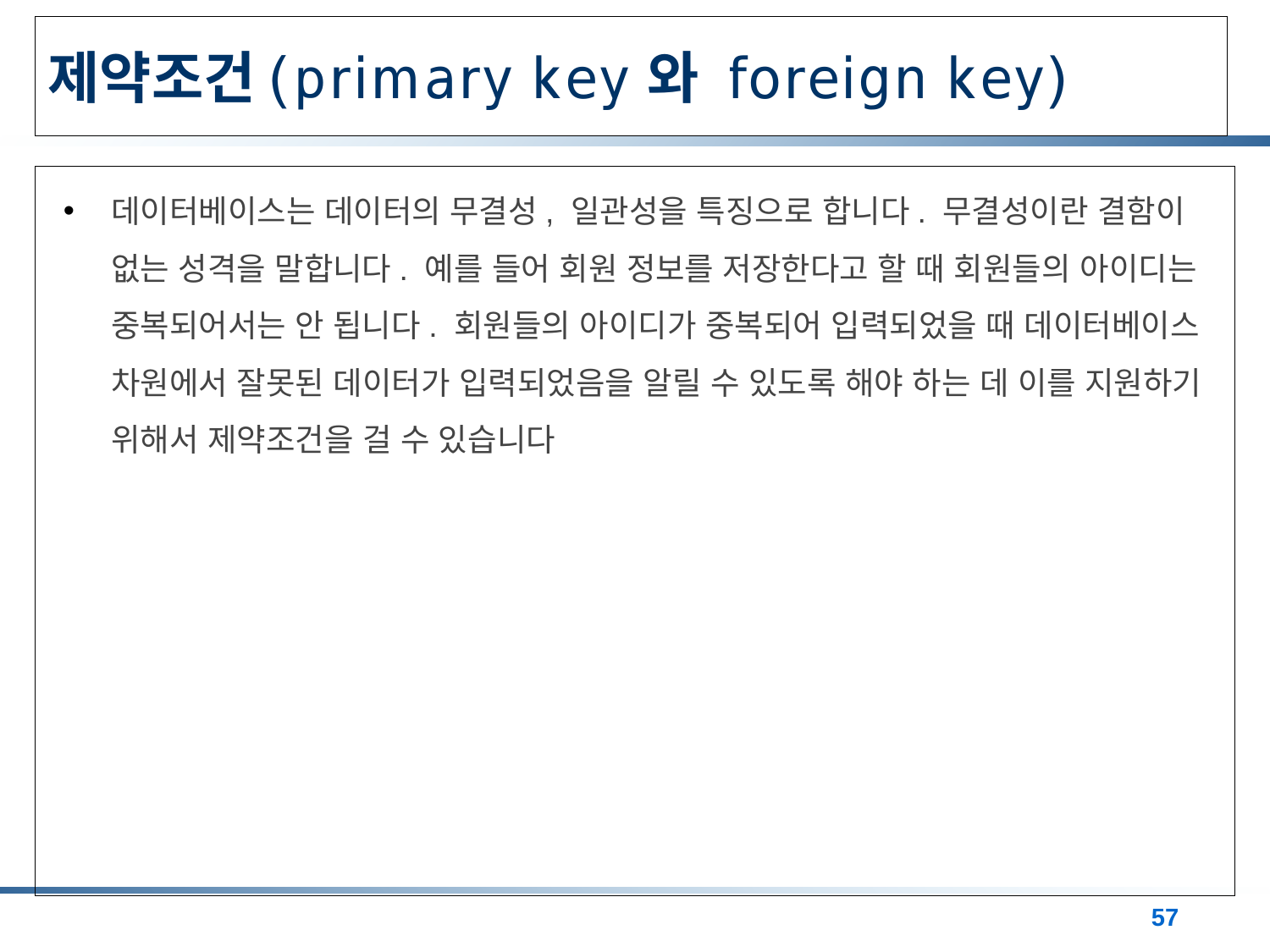

# 제약조건(primary key와 foreign key)
데이터베이스는 데이터의 무결성, 일관성을 특징으로 합니다. 무결성이란 결함이 없는 성격을 말합니다. 예를 들어 회원 정보를 저장한다고 할 때 회원들의 아이디는 중복되어서는 안 됩니다. 회원들의 아이디가 중복되어 입력되었을 때 데이터베이스 차원에서 잘못된 데이터가 입력되었음을 알릴 수 있도록 해야 하는 데 이를 지원하기 위해서 제약조건을 걸 수 있습니다